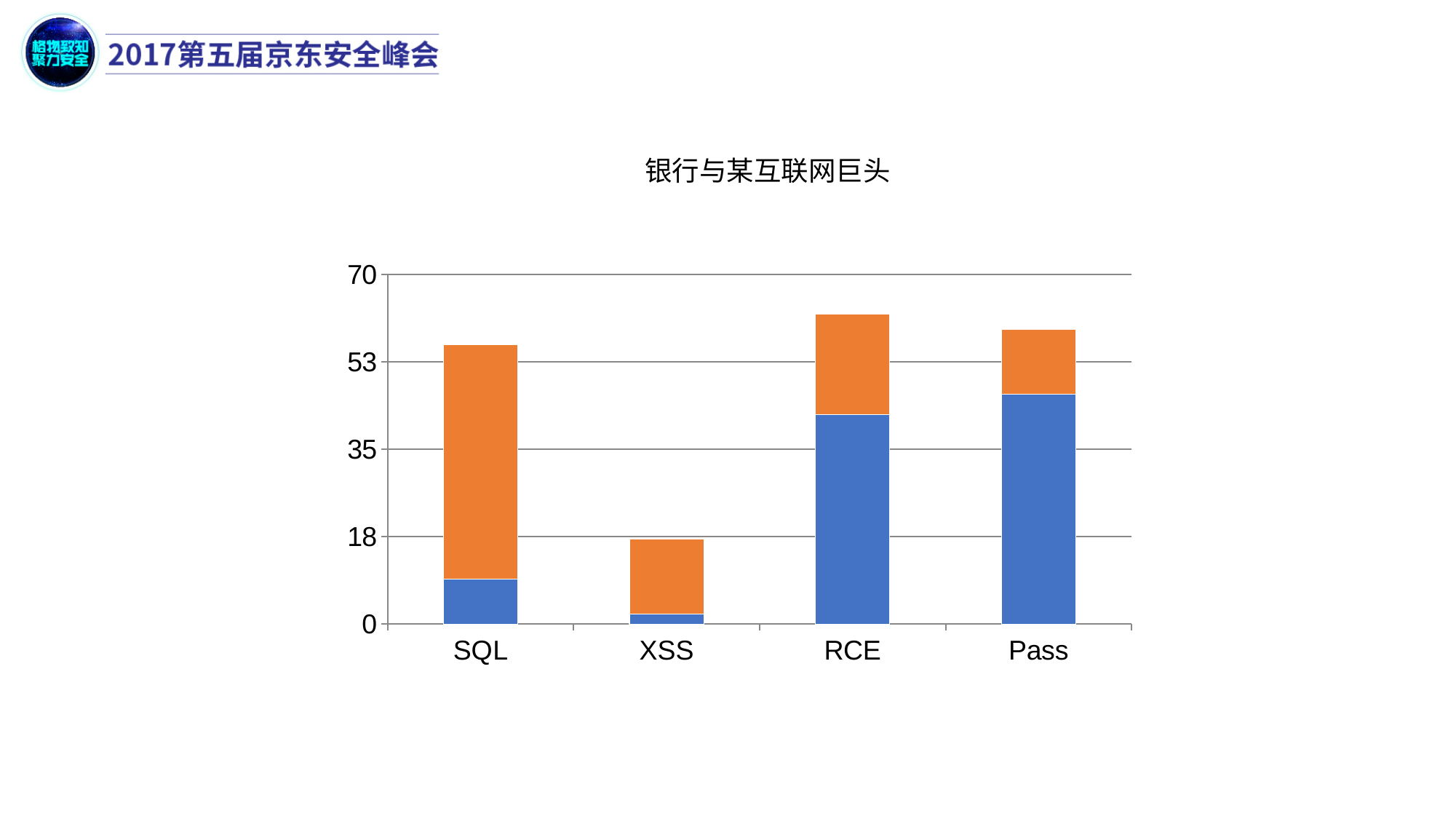

银行与某互联网巨头

### Chart

| Category | 银行 | 腾讯 |
|---|---|---|
| SQL | 9.0 | 47.0 |
| XSS | 2.0 | 15.0 |
| RCE | 42.0 | 20.0 |
| Pass | 46.0 | 13.0 |